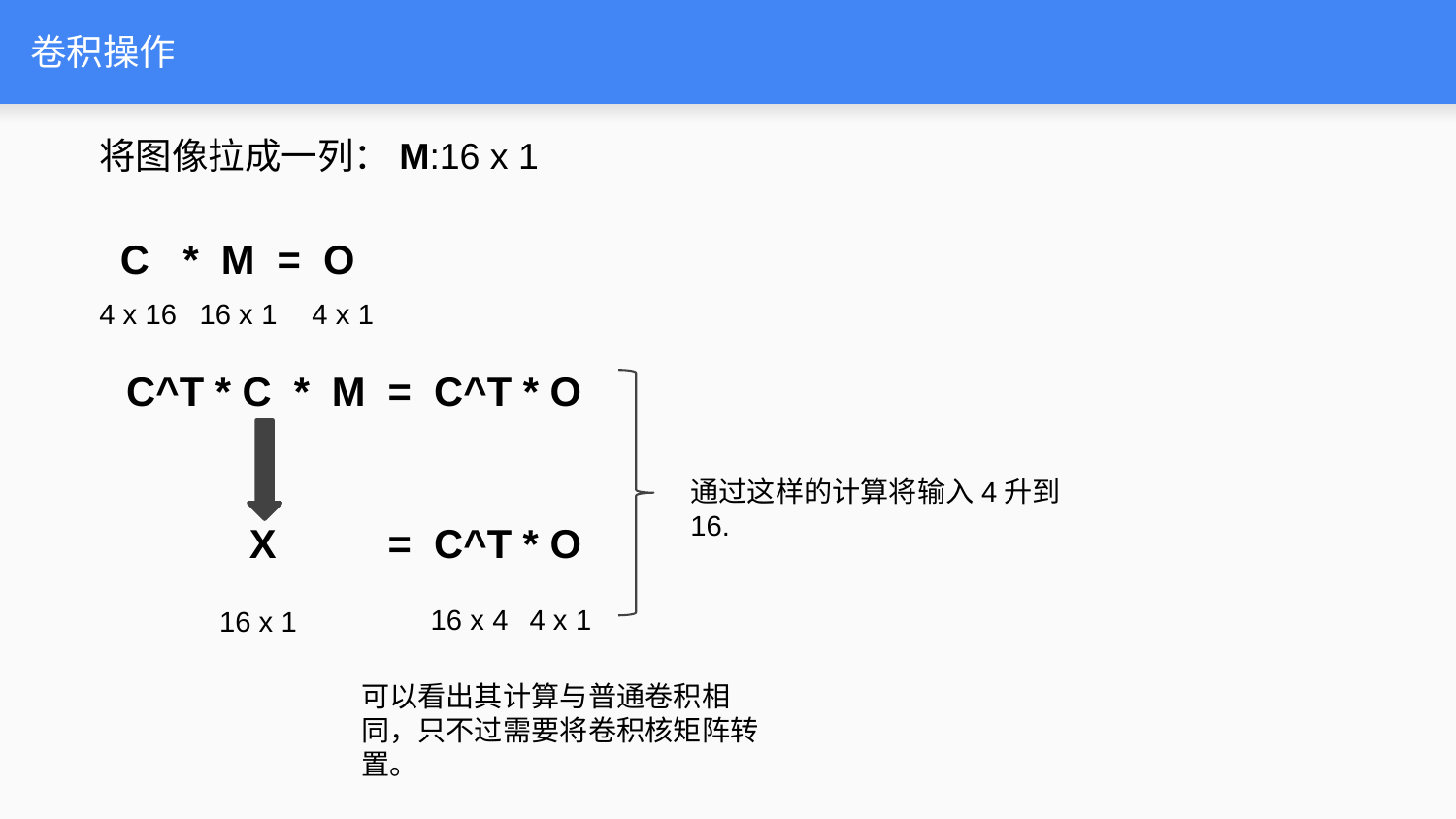

# 卷积操作
将图像拉成一列：M:16 x 1
C   *  M  =  O
4 x 16
16 x 1
4 x 1
C^T * C  *  M  =  C^T * O

通过这样的计算将输入4升到16.
           X          =  C^T * O
16 x 4
4 x 1
16 x 1
可以看出其计算与普通卷积相同，只不过需要将卷积核矩阵转置。